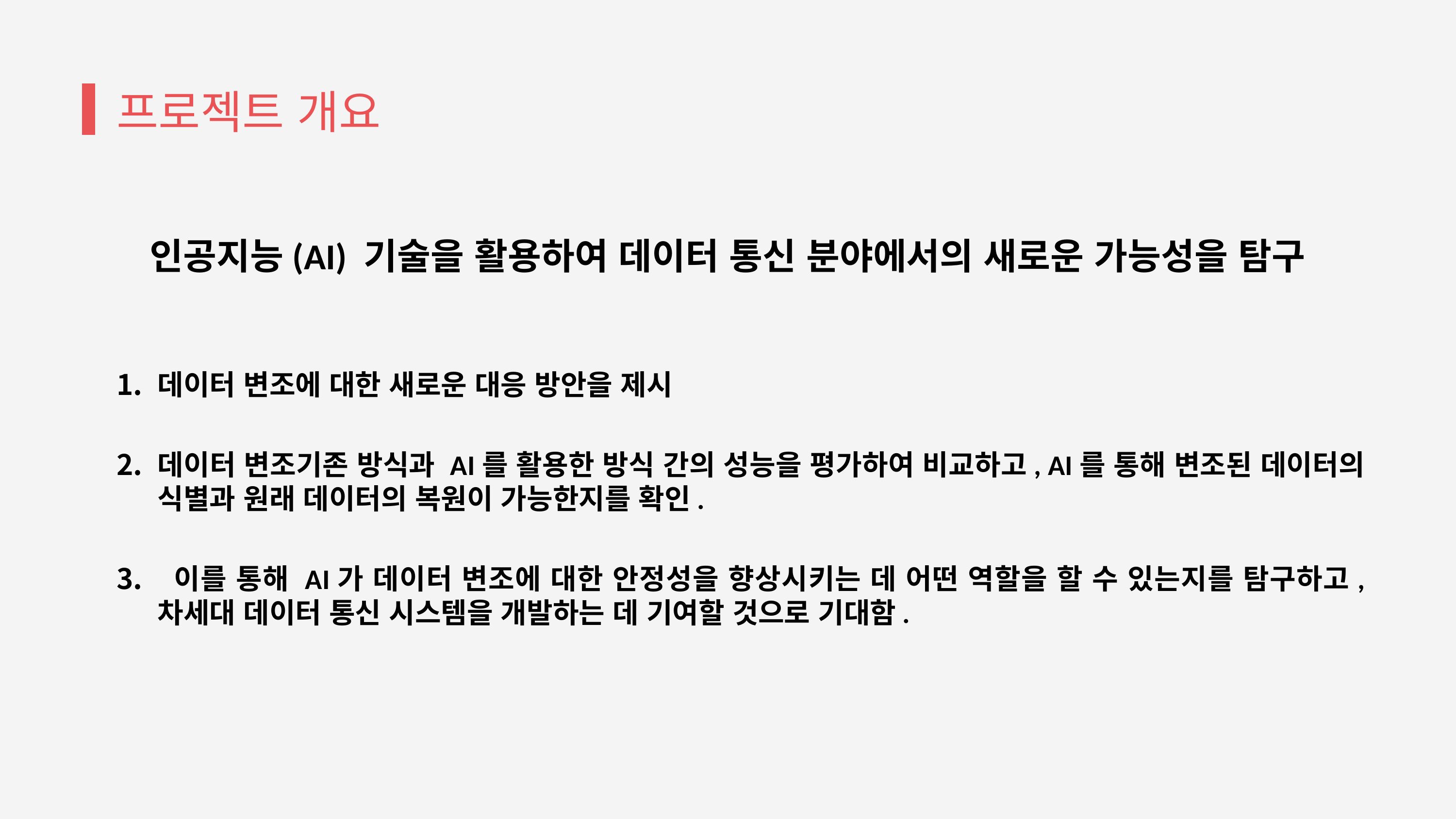

프로젝트 개요

인공지능(AI) 기술을 활용하여 데이터 통신 분야에서의 새로운 가능성을 탐구
데이터 변조에 대한 새로운 대응 방안을 제시

데이터 변조기존 방식과 AI를 활용한 방식 간의 성능을 평가하여 비교하고, AI를 통해 변조된 데이터의 식별과 원래 데이터의 복원이 가능한지를 확인.

 이를 통해 AI가 데이터 변조에 대한 안정성을 향상시키는 데 어떤 역할을 할 수 있는지를 탐구하고, 차세대 데이터 통신 시스템을 개발하는 데 기여할 것으로 기대함.